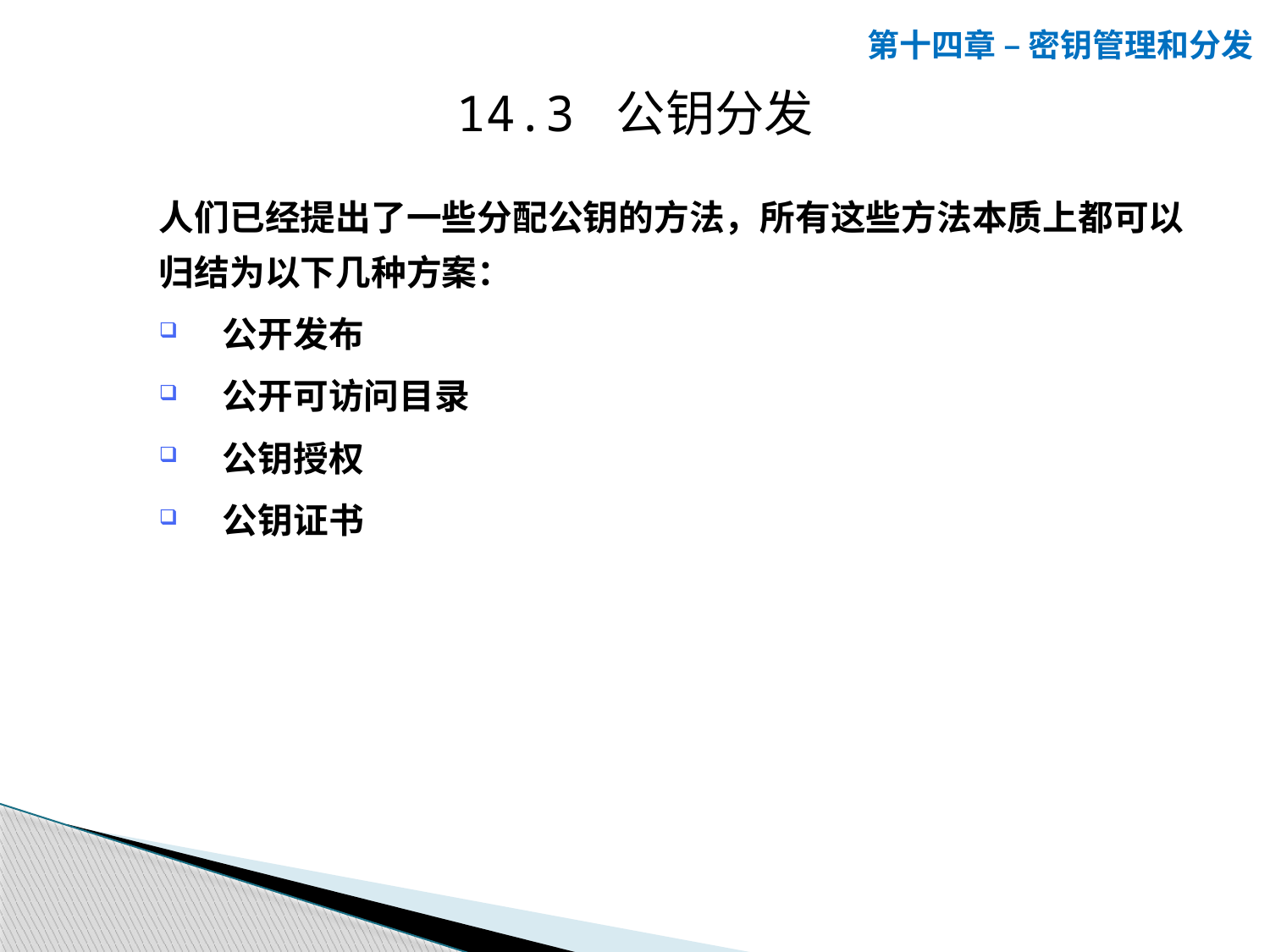

第十四章 – 密钥管理和分发
14.3 公钥分发
人们已经提出了一些分配公钥的方法，所有这些方法本质上都可以归结为以下几种方案：
公开发布
公开可访问目录
公钥授权
公钥证书